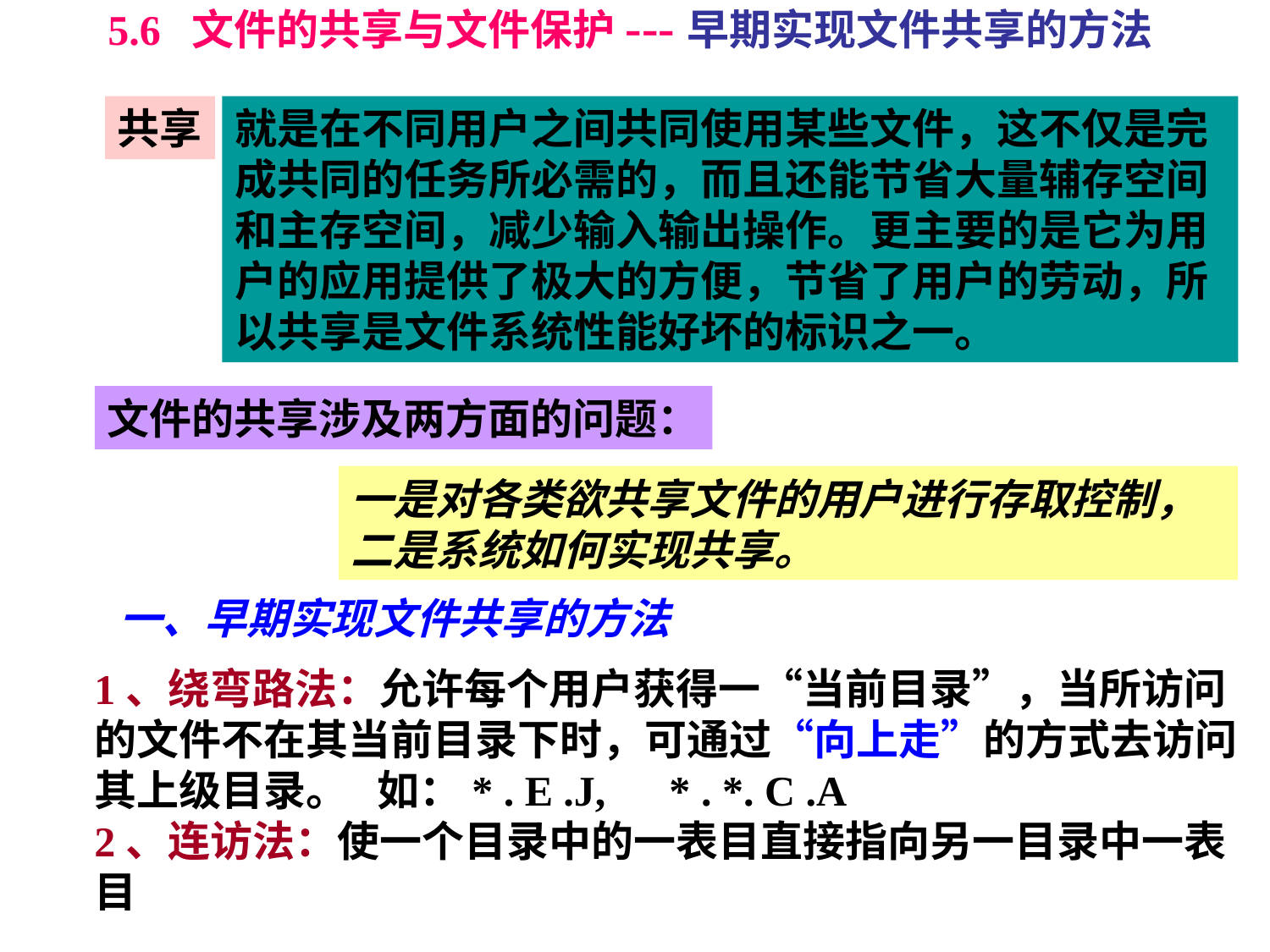

5.6  文件的共享与文件保护---早期实现文件共享的方法
共享
就是在不同用户之间共同使用某些文件，这不仅是完成共同的任务所必需的，而且还能节省大量辅存空间和主存空间，减少输入输出操作。更主要的是它为用户的应用提供了极大的方便，节省了用户的劳动，所以共享是文件系统性能好坏的标识之一。
文件的共享涉及两方面的问题：
一是对各类欲共享文件的用户进行存取控制，
二是系统如何实现共享。
一、早期实现文件共享的方法
1、绕弯路法：允许每个用户获得一“当前目录”，当所访问的文件不在其当前目录下时，可通过“向上走”的方式去访问其上级目录。   如：* . E .J,      * . *. C .A
2、连访法：使一个目录中的一表目直接指向另一目录中一表目